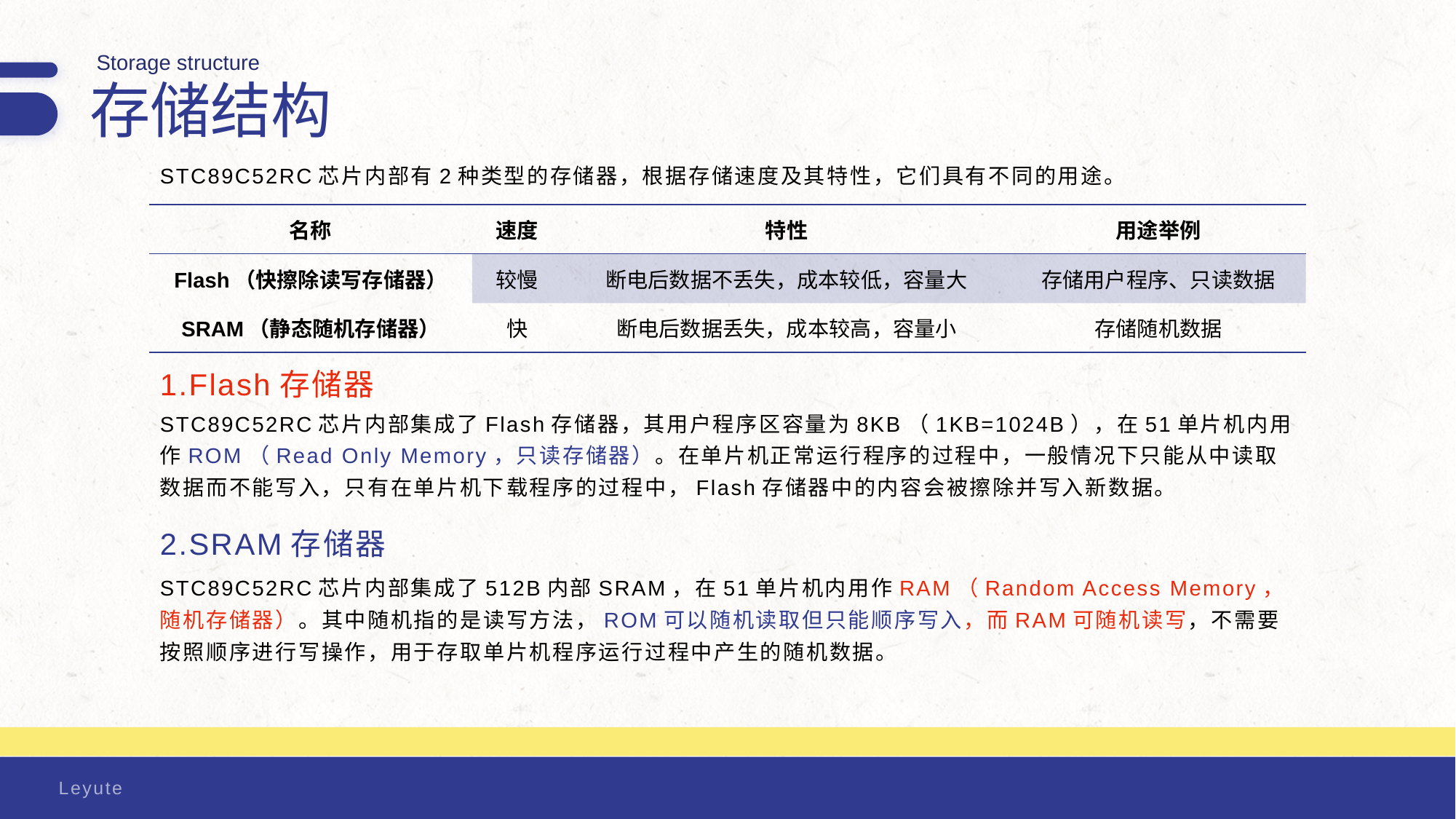

Storage structure
存储结构
STC89C52RC芯片内部有2种类型的存储器，根据存储速度及其特性，它们具有不同的用途。
| 名称 | 速度 | 特性 | 用途举例 |
| --- | --- | --- | --- |
| Flash（快擦除读写存储器） | 较慢 | 断电后数据不丢失，成本较低，容量大 | 存储用户程序、只读数据 |
| SRAM（静态随机存储器） | 快 | 断电后数据丢失，成本较高，容量小 | 存储随机数据 |
1.Flash存储器
STC89C52RC芯片内部集成了Flash存储器，其用户程序区容量为8KB（1KB=1024B），在51单片机内用作ROM（Read Only Memory，只读存储器）。在单片机正常运行程序的过程中，一般情况下只能从中读取数据而不能写入，只有在单片机下载程序的过程中，Flash存储器中的内容会被擦除并写入新数据。
2.SRAM存储器
STC89C52RC芯片内部集成了512B内部SRAM，在51单片机内用作RAM（Random Access Memory，随机存储器）。其中随机指的是读写方法，ROM可以随机读取但只能顺序写入，而RAM可随机读写，不需要按照顺序进行写操作，用于存取单片机程序运行过程中产生的随机数据。